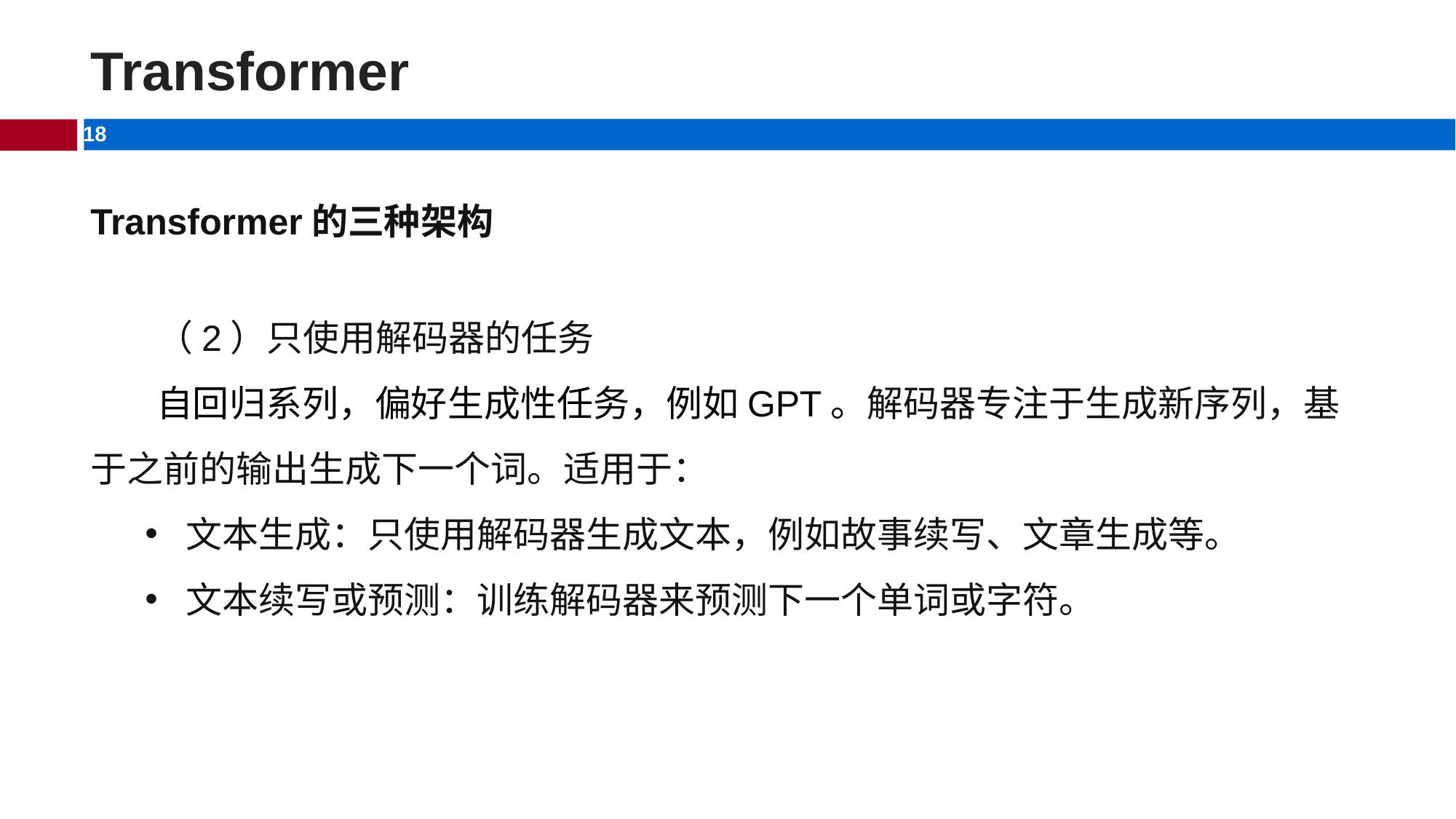

# Transformer
Transformer的三种架构
       （2）只使用解码器的任务
       自回归系列，偏好生成性任务，例如GPT。解码器专注于生成新序列，基于之前的输出生成下一个词。适用于：
文本生成：只使用解码器生成文本，例如故事续写、文章生成等。
文本续写或预测：训练解码器来预测下一个单词或字符。